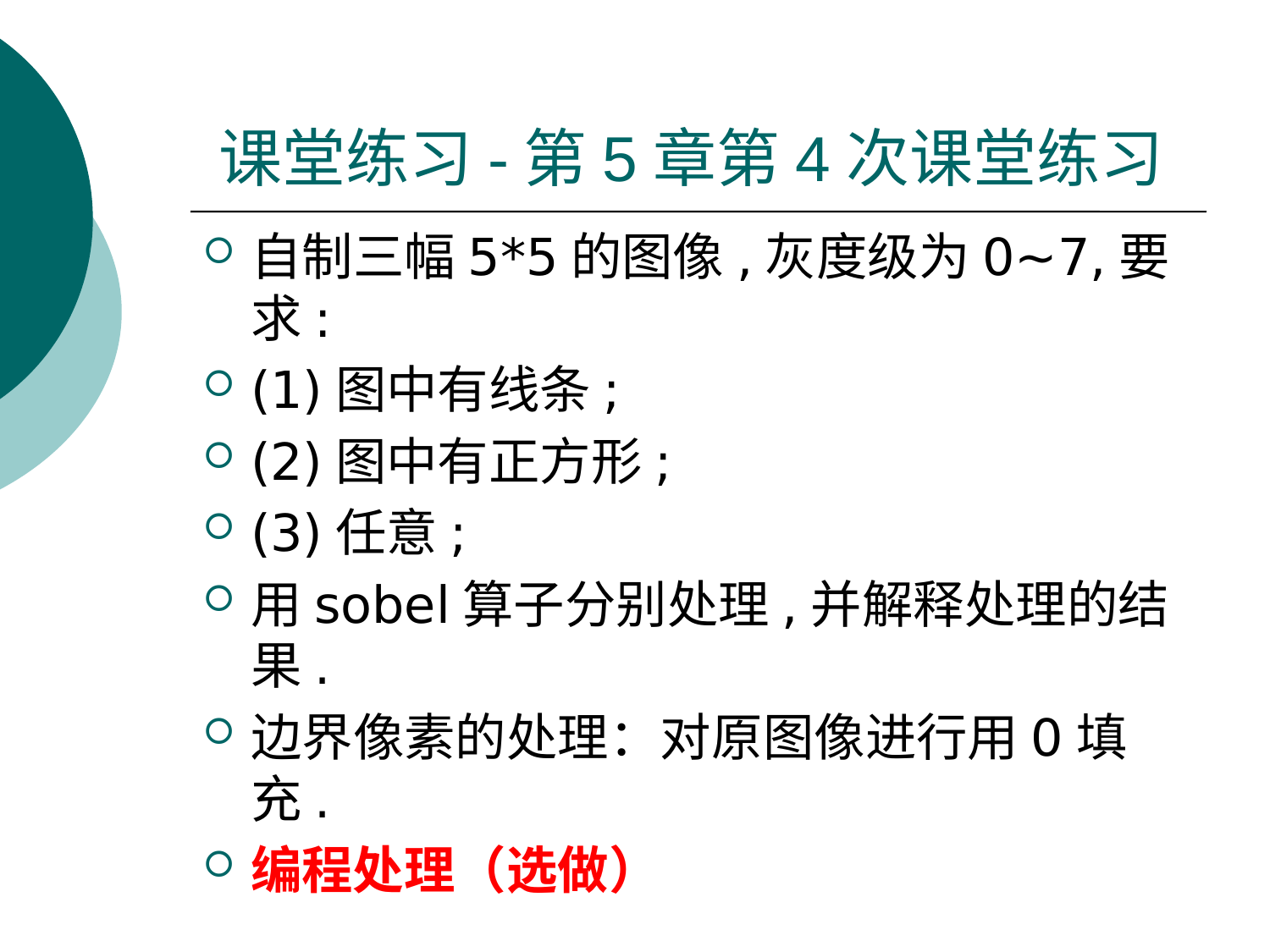

# 课堂练习-第5章第4次课堂练习
自制三幅5*5的图像,灰度级为0~7,要求:
(1)图中有线条;
(2)图中有正方形;
(3)任意;
用sobel算子分别处理,并解释处理的结果.
边界像素的处理：对原图像进行用0填充.
编程处理（选做）
47